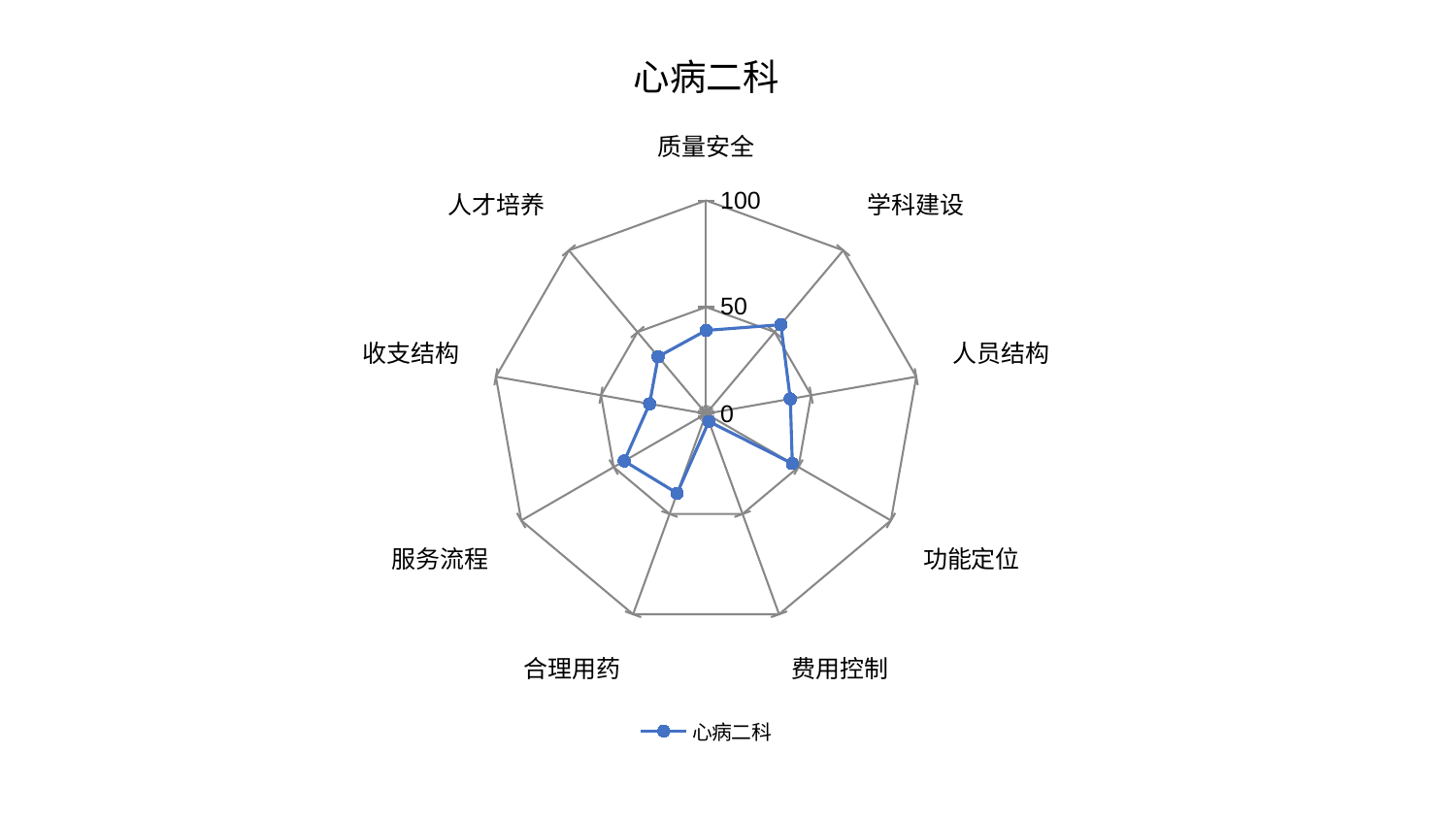

### Chart: 心病二科

| Category | 心病二科 |
|---|---|
| 质量安全 | 39.06660241320488 |
| 学科建设 | 54.51822834942737 |
| 人员结构 | 40.07502191197695 |
| 功能定位 | 46.67411292029057 |
| 费用控制 | 3.8684365819556827 |
| 合理用药 | 39.63784725419694 |
| 服务流程 | 44.28746343006995 |
| 收支结构 | 26.893132835939078 |
| 人才培养 | 34.94791695499083 |
197